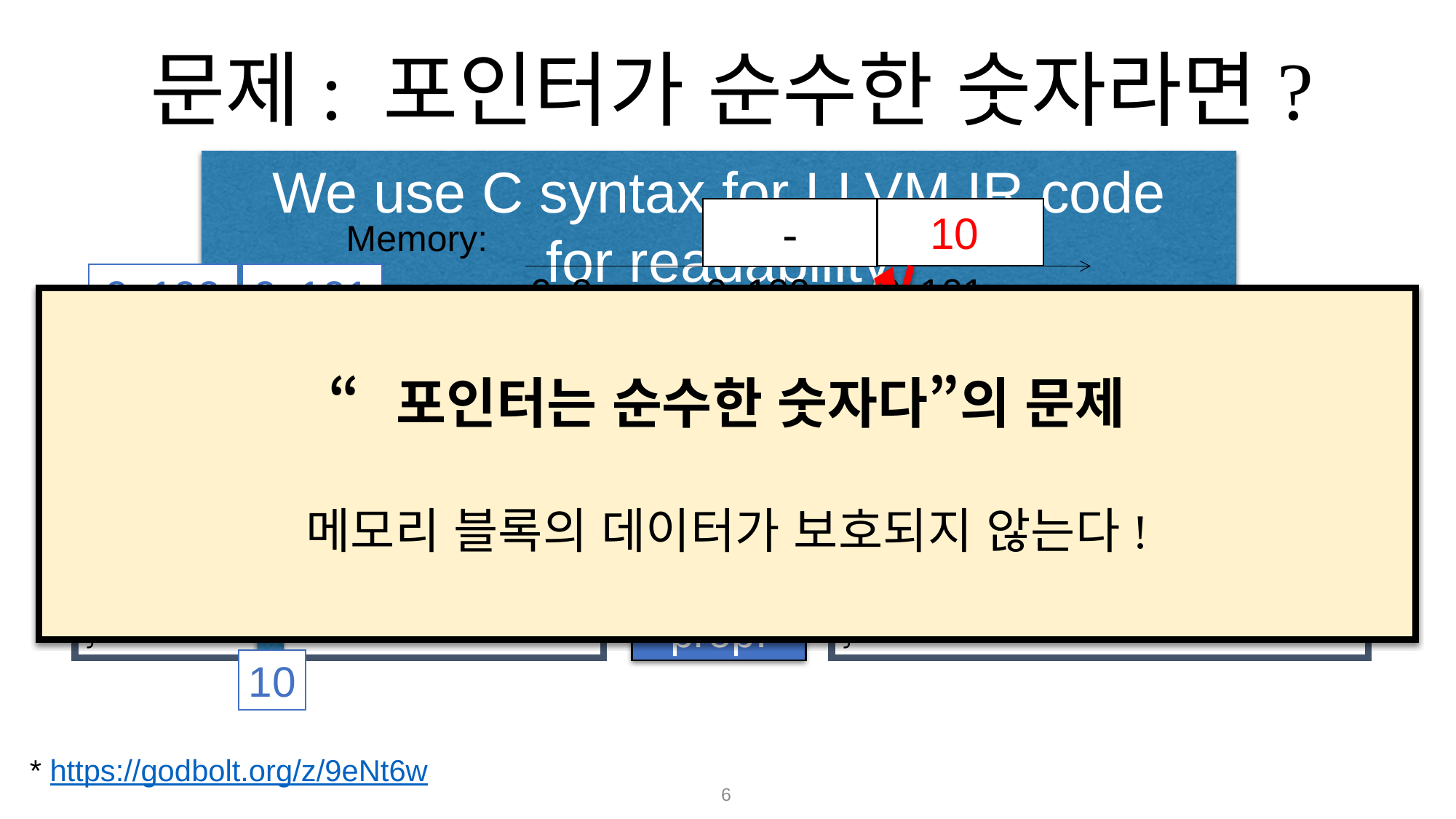

# 문제: 포인터가 순수한 숫자라면?
We use C syntax for LLVM IR code
for readability
0
0x101
-
0x100
10
Memory:
0x0
0x100

0x101

“포인터는 순수한 숫자다”의 문제
메모리 블록의 데이터가 보호되지 않는다!
char p[1],q[1] = {0};
int ip = (int)(p+1);
int iq = (int)q;
if (iq == ip) {
  *(p+1) = 10;
  print(q[0]);
}
char p[1],q[1] = {0};
int ip = (int)(p+1);
int iq = (int)q;
if (iq == ip) {
  *(p+1) = 10;
  print(0);
}

0x101

true

constant
prop.

10
* https://godbolt.org/z/9eNt6w
6